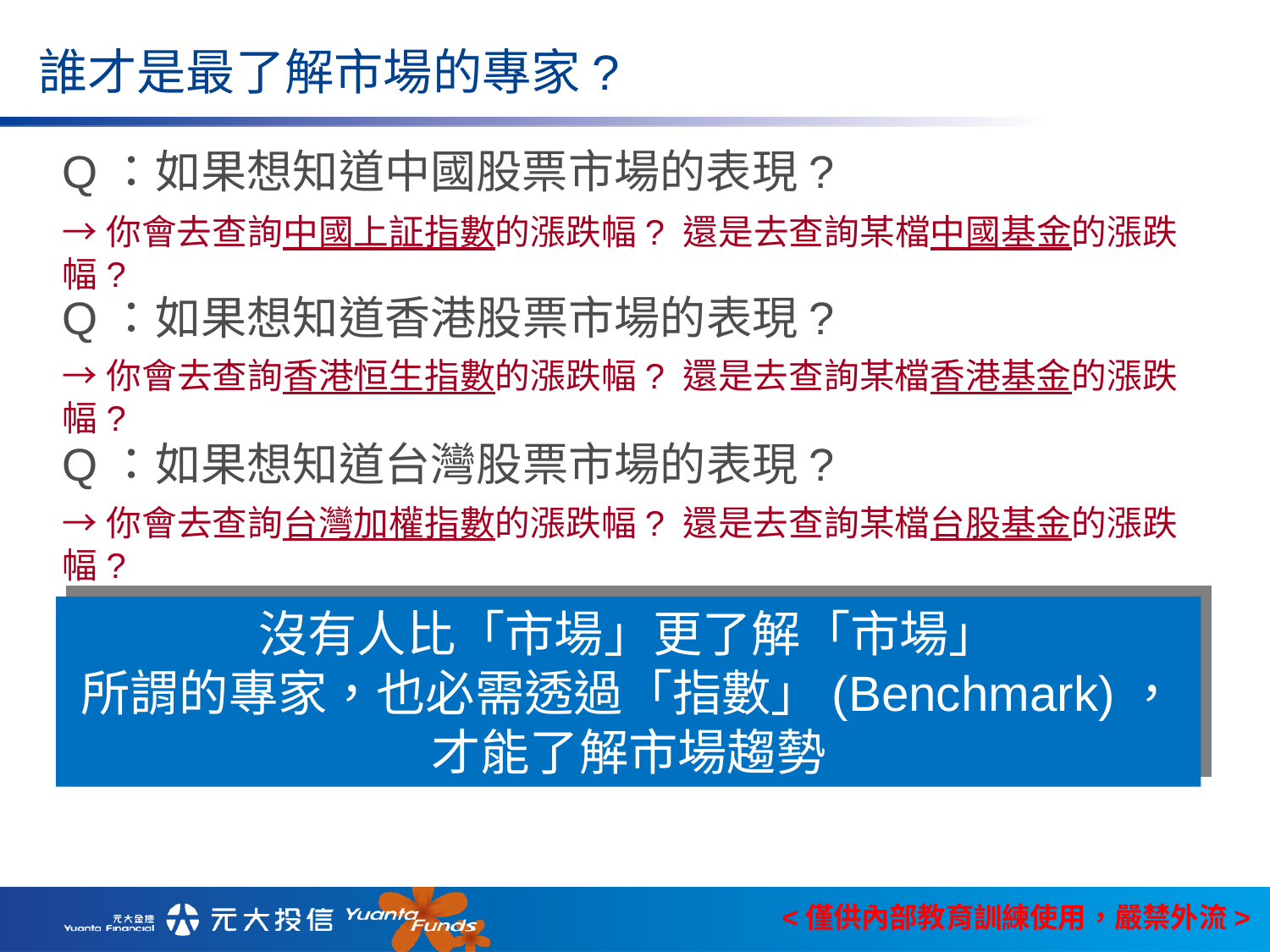

誰才是最了解市場的專家?
Q：如果想知道中國股票市場的表現?
→你會去查詢中國上証指數的漲跌幅? 還是去查詢某檔中國基金的漲跌幅?
Q：如果想知道香港股票市場的表現?
→你會去查詢香港恒生指數的漲跌幅? 還是去查詢某檔香港基金的漲跌幅?
Q：如果想知道台灣股票市場的表現?
→你會去查詢台灣加權指數的漲跌幅? 還是去查詢某檔台股基金的漲跌幅?
沒有人比「市場」更了解「市場」
所謂的專家，也必需透過「指數」(Benchmark)，才能了解市場趨勢